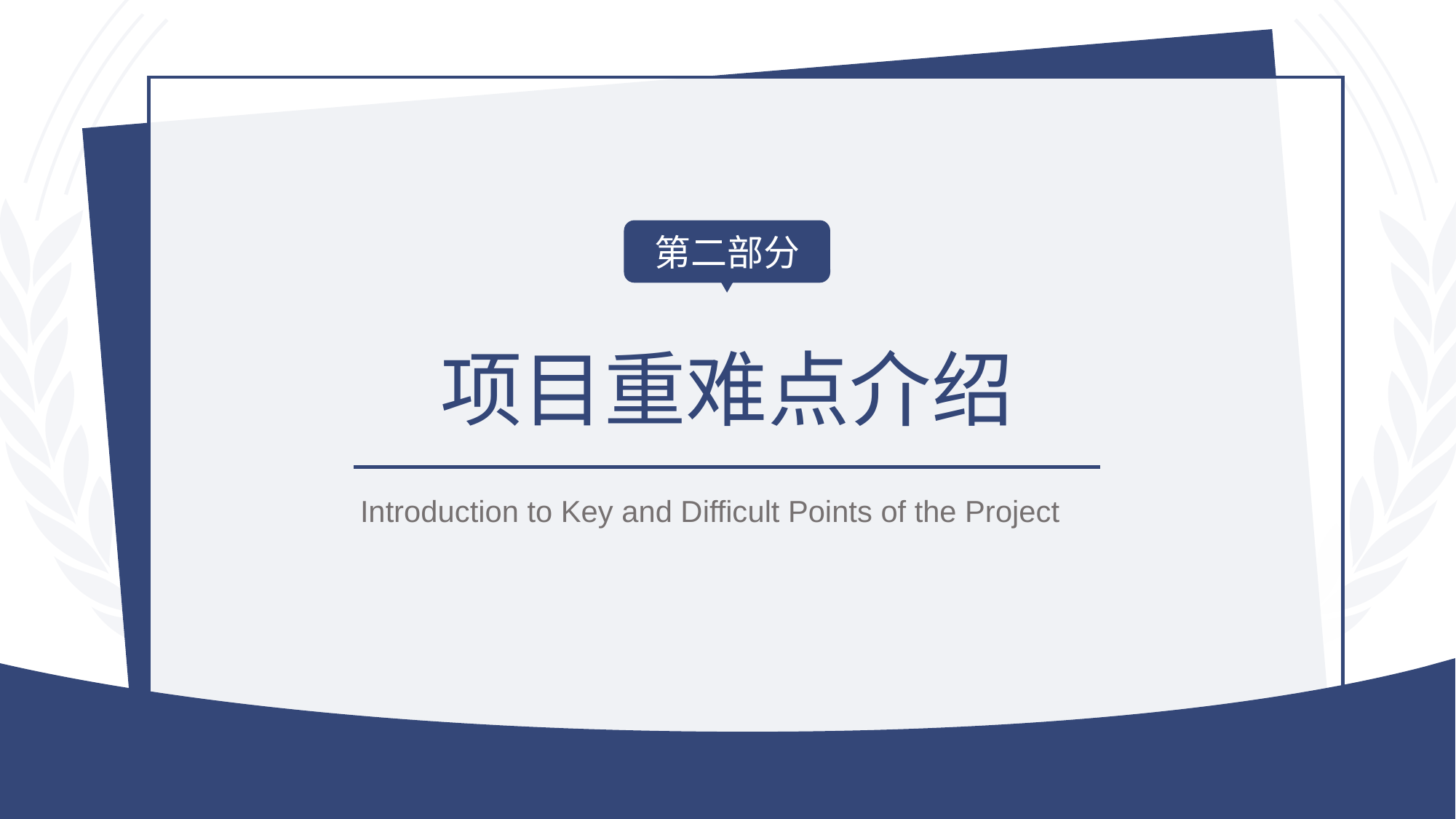

第二部分
项目重难点介绍
Introduction to Key and Difficult Points of the Project